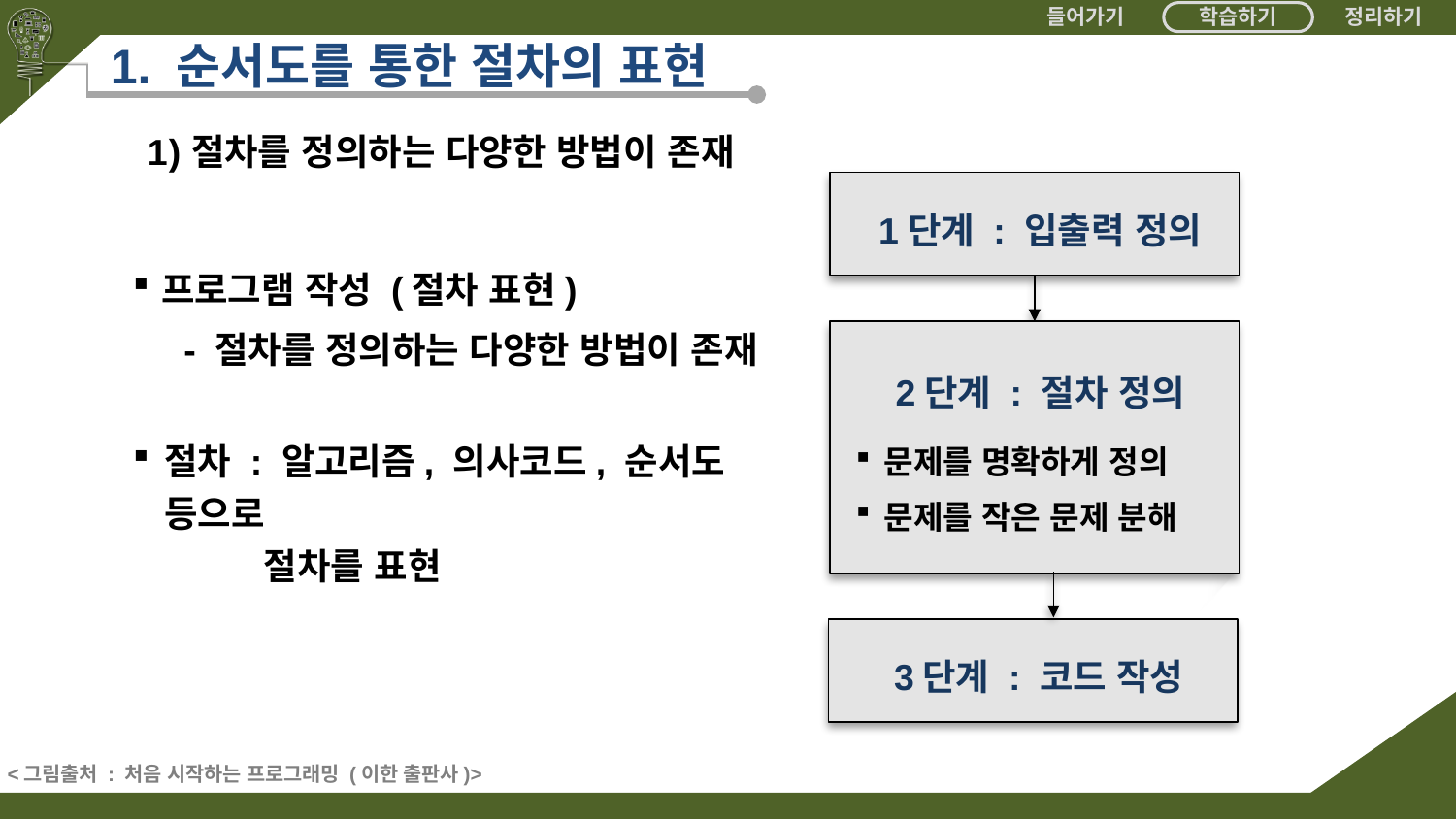

# 1. 순서도를 통한 절차의 표현
절차를 정의하는 다양한 방법이 존재
1단계 : 입출력 정의
프로그램 작성 (절차 표현)
     - 절차를 정의하는 다양한 방법이 존재

절차 : 알고리즘, 의사코드, 순서도 등으로
절차를 표현
2단계 : 절차 정의
문제를 명확하게 정의
문제를 작은 문제 분해
3단계 : 코드 작성
<그림출처 : 처음 시작하는 프로그래밍 (이한 출판사)>